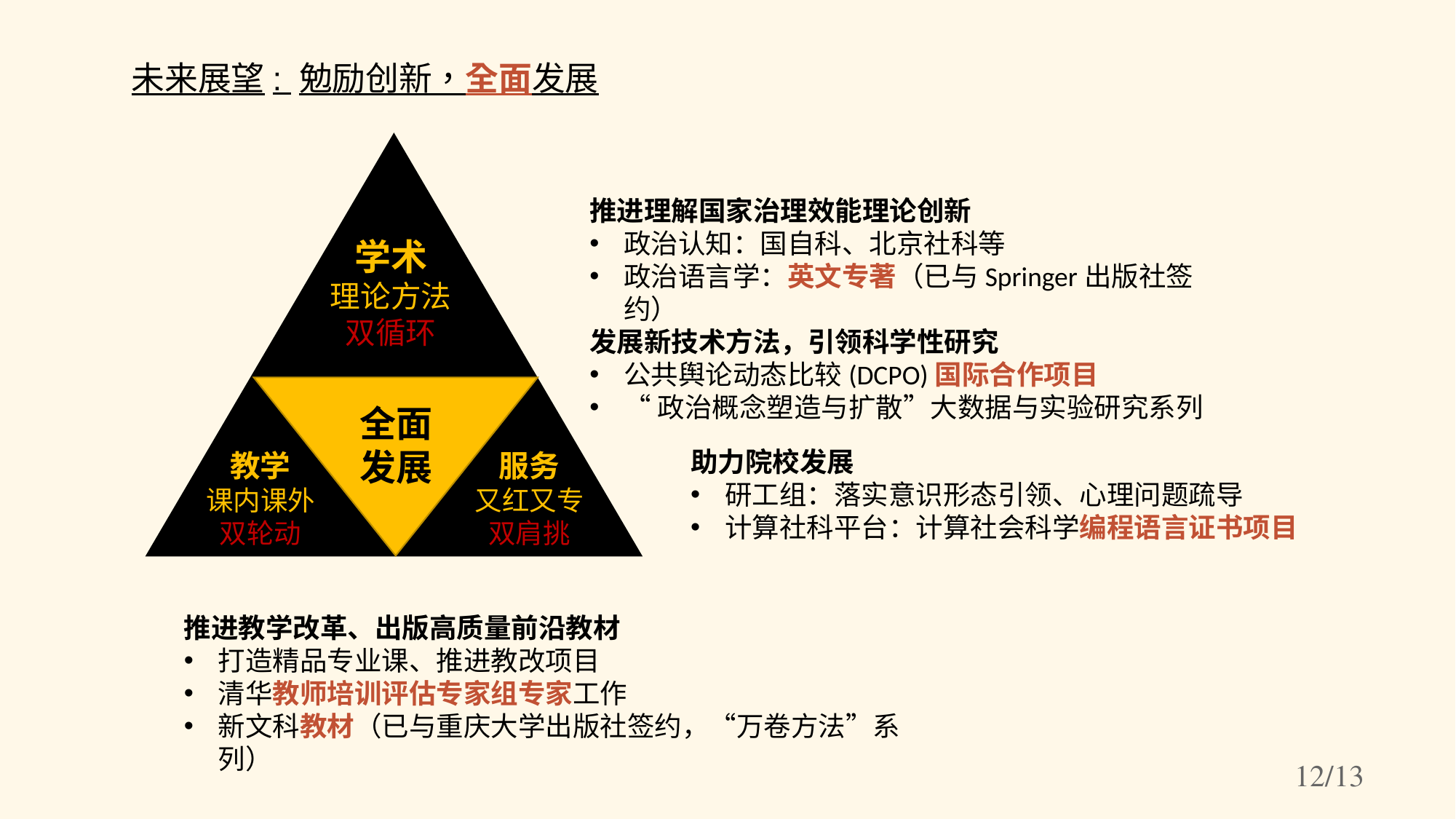

未来展望: 勉励创新，全面发展

学术
理论方法
双循环
教学
课内课外
双轮动
服务
又红又专
双肩挑

全面
发展
推进理解国家治理效能理论创新
政治认知：国自科、北京社科等
政治语言学：英文专著（已与Springer出版社签约）
发展新技术方法，引领科学性研究
公共舆论动态比较(DCPO)国际合作项目
“政治概念塑造与扩散”大数据与实验研究系列
助力院校发展
研工组：落实意识形态引领、心理问题疏导
计算社科平台：计算社会科学编程语言证书项目
推进教学改革、出版高质量前沿教材
打造精品专业课、推进教改项目
清华教师培训评估专家组专家工作
新文科教材（已与重庆大学出版社签约，“万卷方法”系列）
12/13